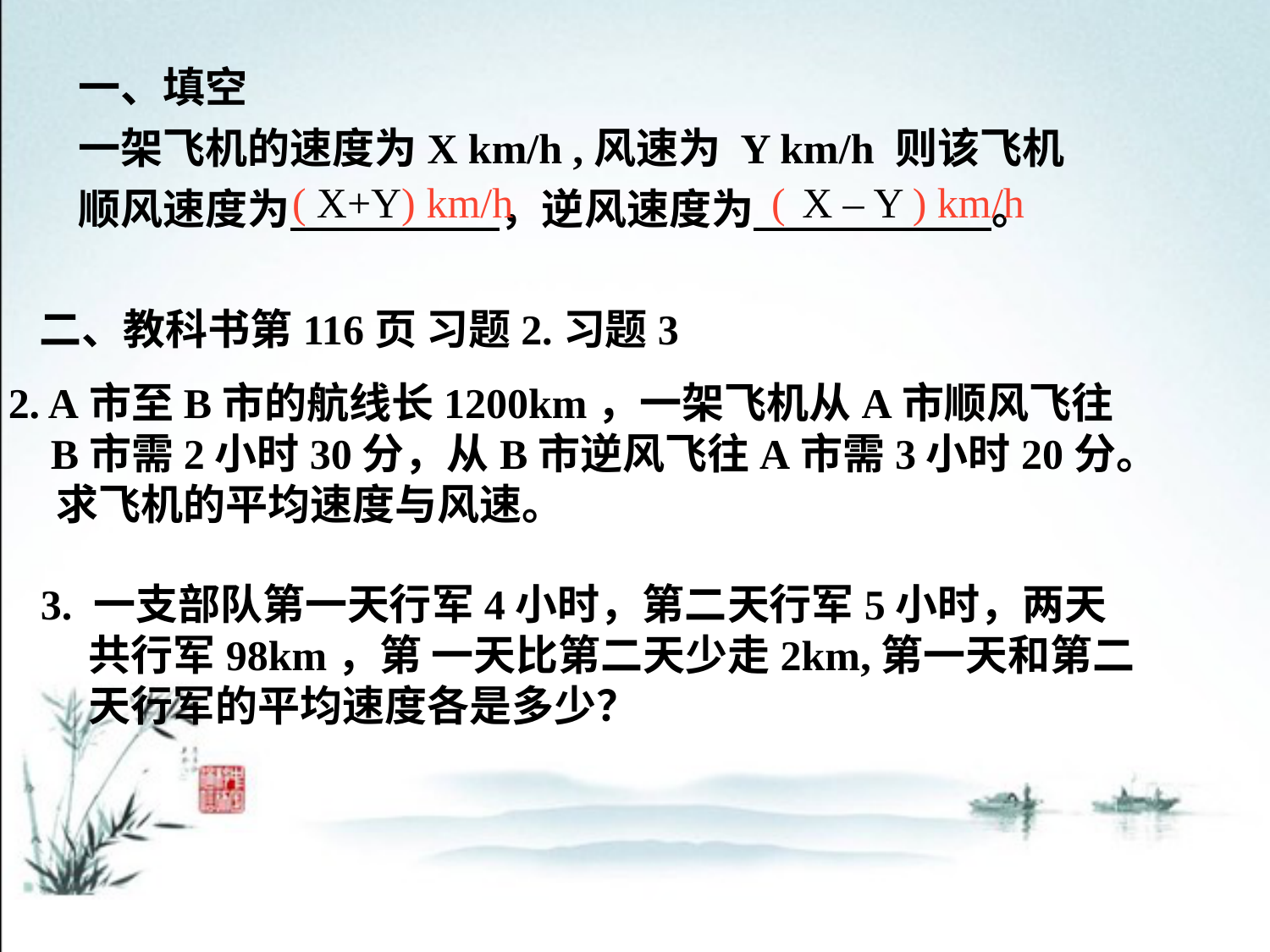

一、填空
一架飞机的速度为X km/h ,风速为 Y km/h 则该飞机
顺风速度为                      ，逆风速度为                         。
(         ) km/h
X+Y
(            ) km/h
X – Y
二、教科书第116页 习题2.习题3
2. A市至B市的航线长1200km，一架飞机从A市顺风飞往
    B市需2小时30分，从B市逆风飞往A市需3小时20分。
    求飞机的平均速度与风速。
3. 一支部队第一天行军4小时，第二天行军5小时，两天
    共行军98km，第 一天比第二天少走2km,第一天和第二
    天行军的平均速度各是多少？